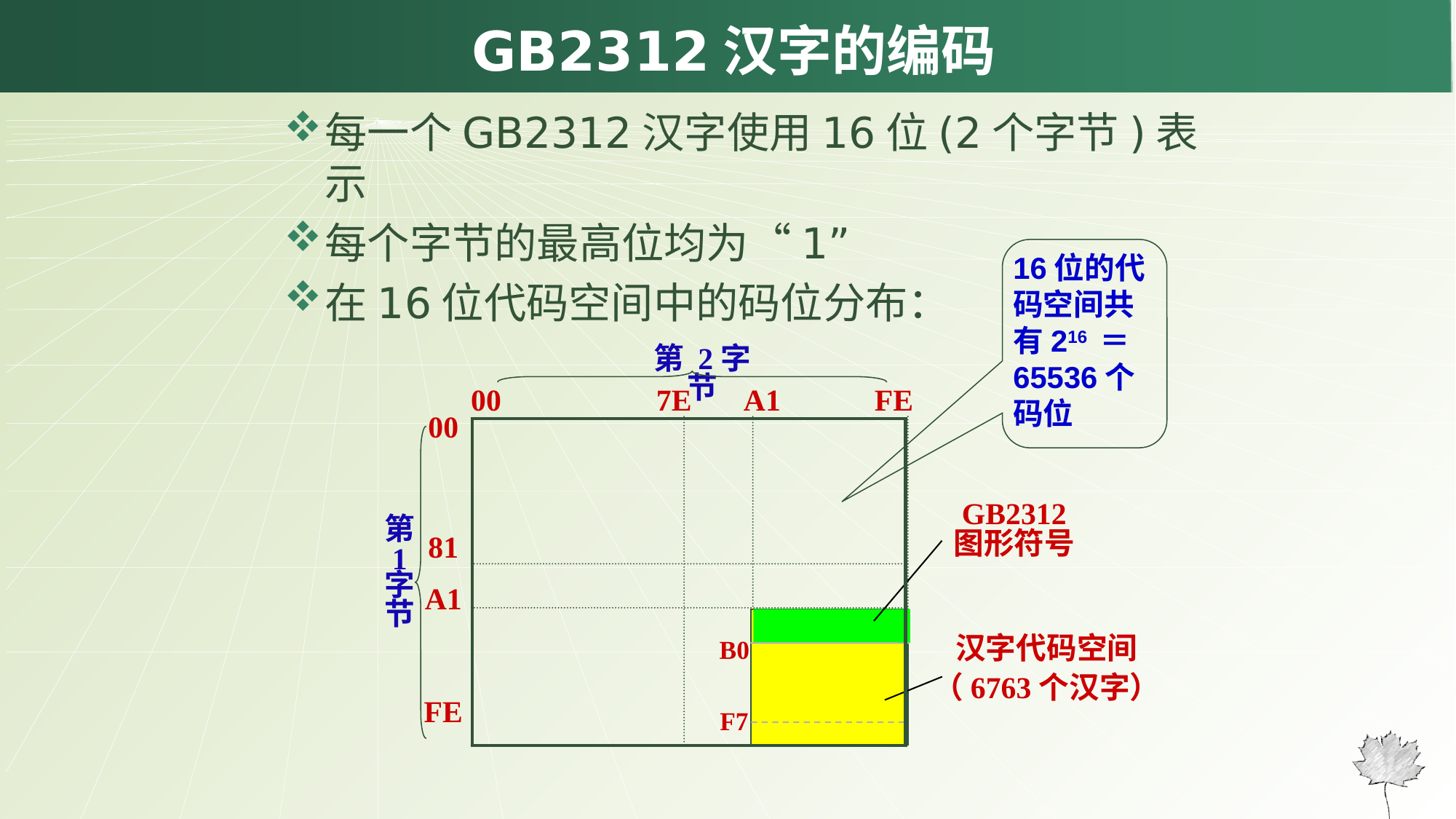

# GB2312汉字的编码
每一个GB2312汉字使用16位(2个字节)表示
每个字节的最高位均为“1”
在16位代码空间中的码位分布：

16位的代码空间共有216 ＝65536个码位
第 2字节
00	          7E       A1	          FE
00

81
A1

FE

GB2312
图形符号
第
1
字
节

B0
汉字代码空间
（6763个汉字）

F7